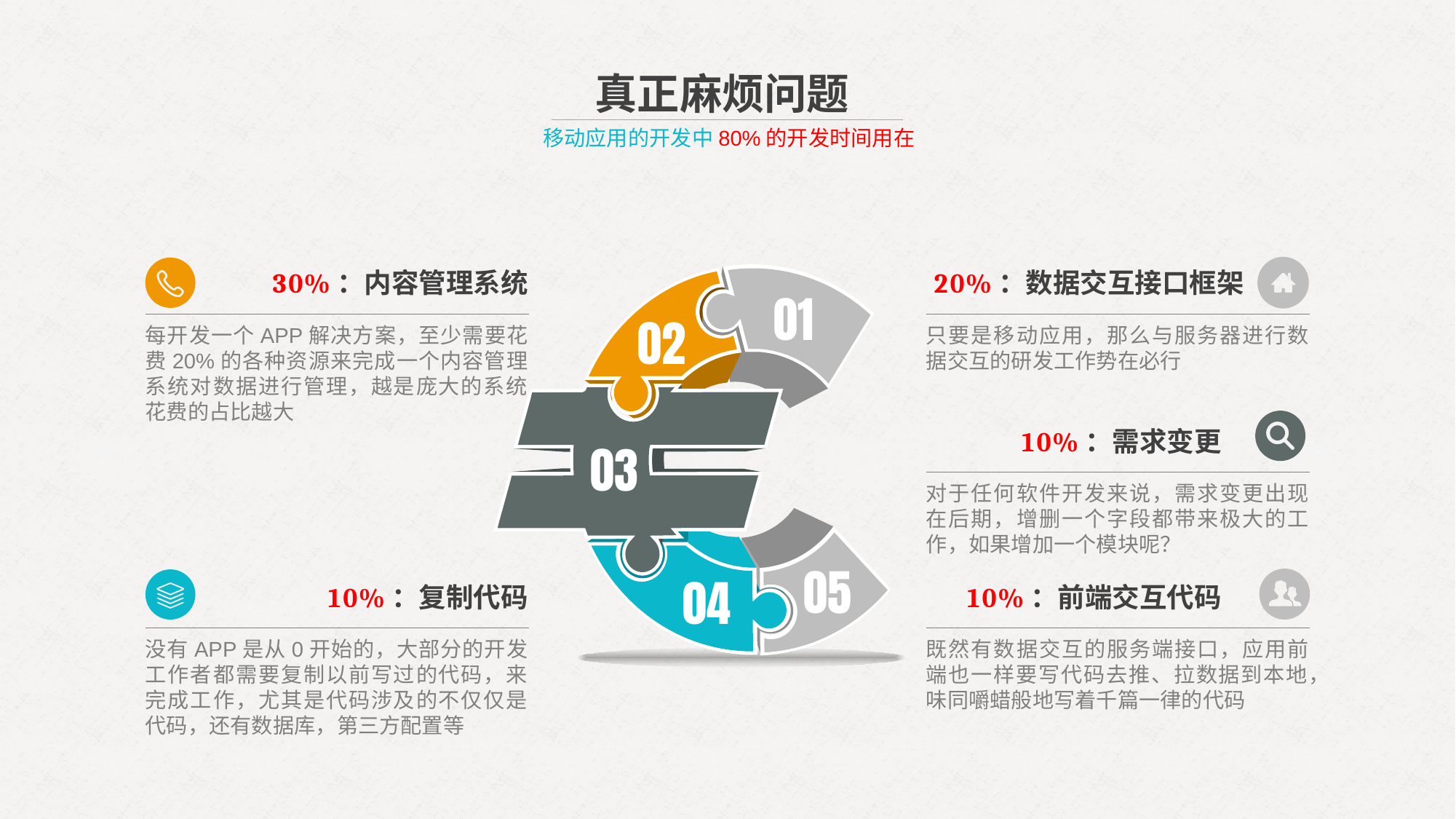

真正麻烦问题
移动应用的开发中80%的开发时间用在

01
02
03

05
04

30%：内容管理系统
20%：数据交互接口框架
每开发一个APP解决方案，至少需要花费20%的各种资源来完成一个内容管理系统对数据进行管理，越是庞大的系统花费的占比越大
只要是移动应用，那么与服务器进行数据交互的研发工作势在必行

10%：需求变更
对于任何软件开发来说，需求变更出现在后期，增删一个字段都带来极大的工作，如果增加一个模块呢？

10%：复制代码
10%：前端交互代码
没有APP是从0开始的，大部分的开发工作者都需要复制以前写过的代码，来完成工作，尤其是代码涉及的不仅仅是代码，还有数据库，第三方配置等
既然有数据交互的服务端接口，应用前端也一样要写代码去推、拉数据到本地，味同嚼蜡般地写着千篇一律的代码